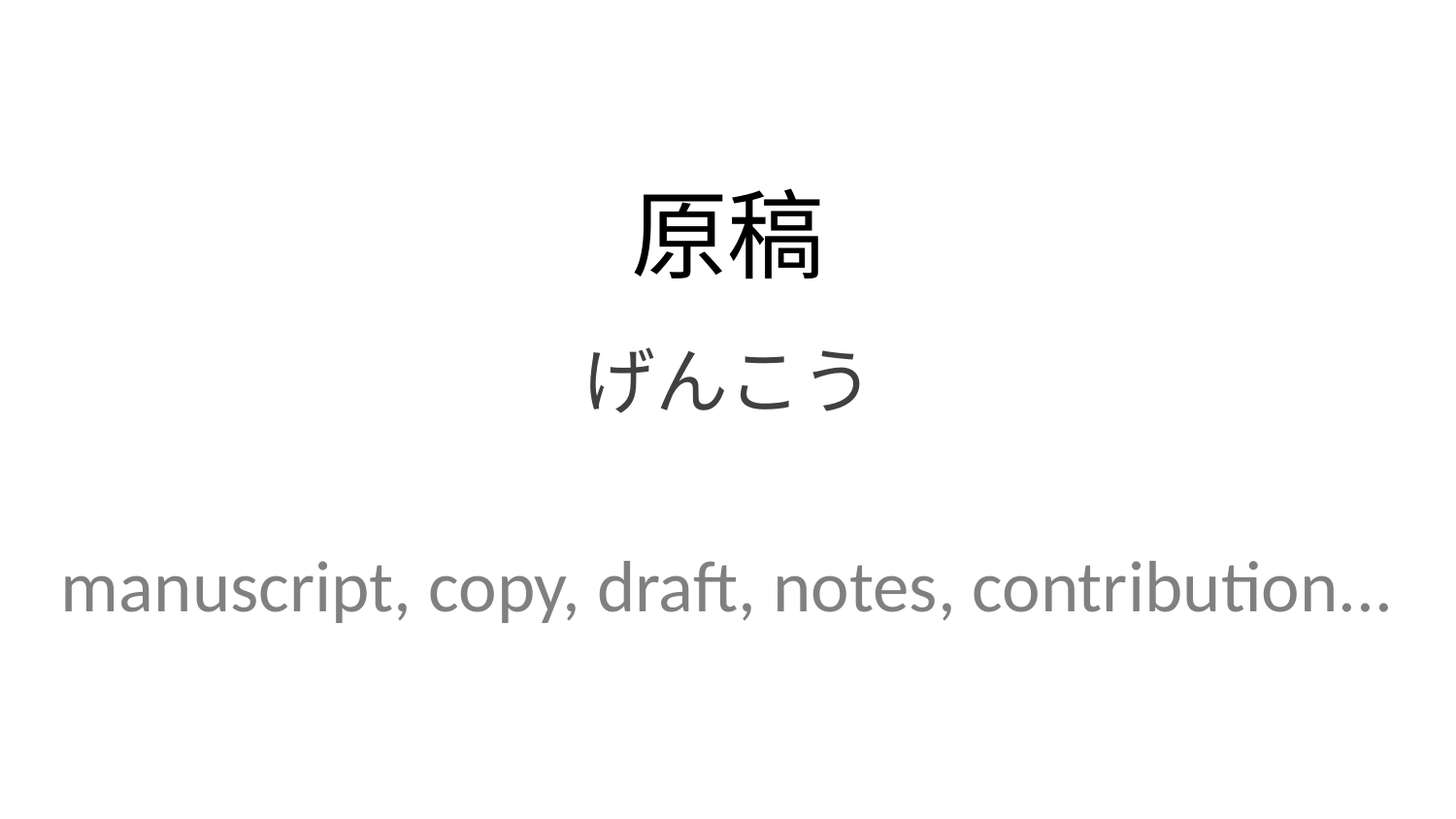

原稿

げんこう
manuscript, copy, draft, notes, contribution...